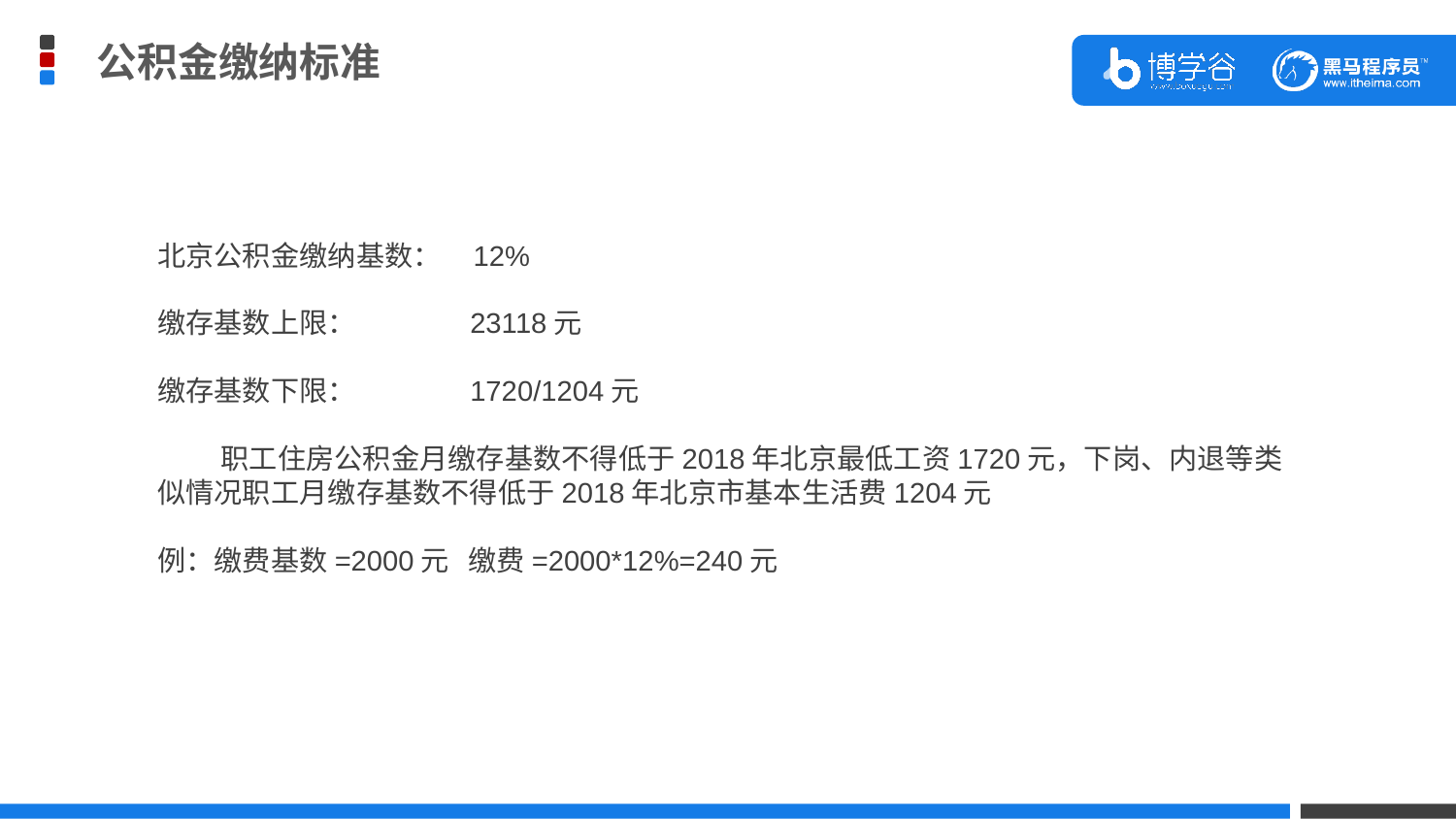

公积金缴纳标准
北京公积金缴纳基数：    12%

缴存基数上限：                 23118元

缴存基数下限：                 1720/1204元

         职工住房公积金月缴存基数不得低于2018年北京最低工资1720元，下岗、内退等类似情况职工月缴存基数不得低于2018年北京市基本生活费1204元

例：缴费基数=2000元   缴费=2000*12%=240元